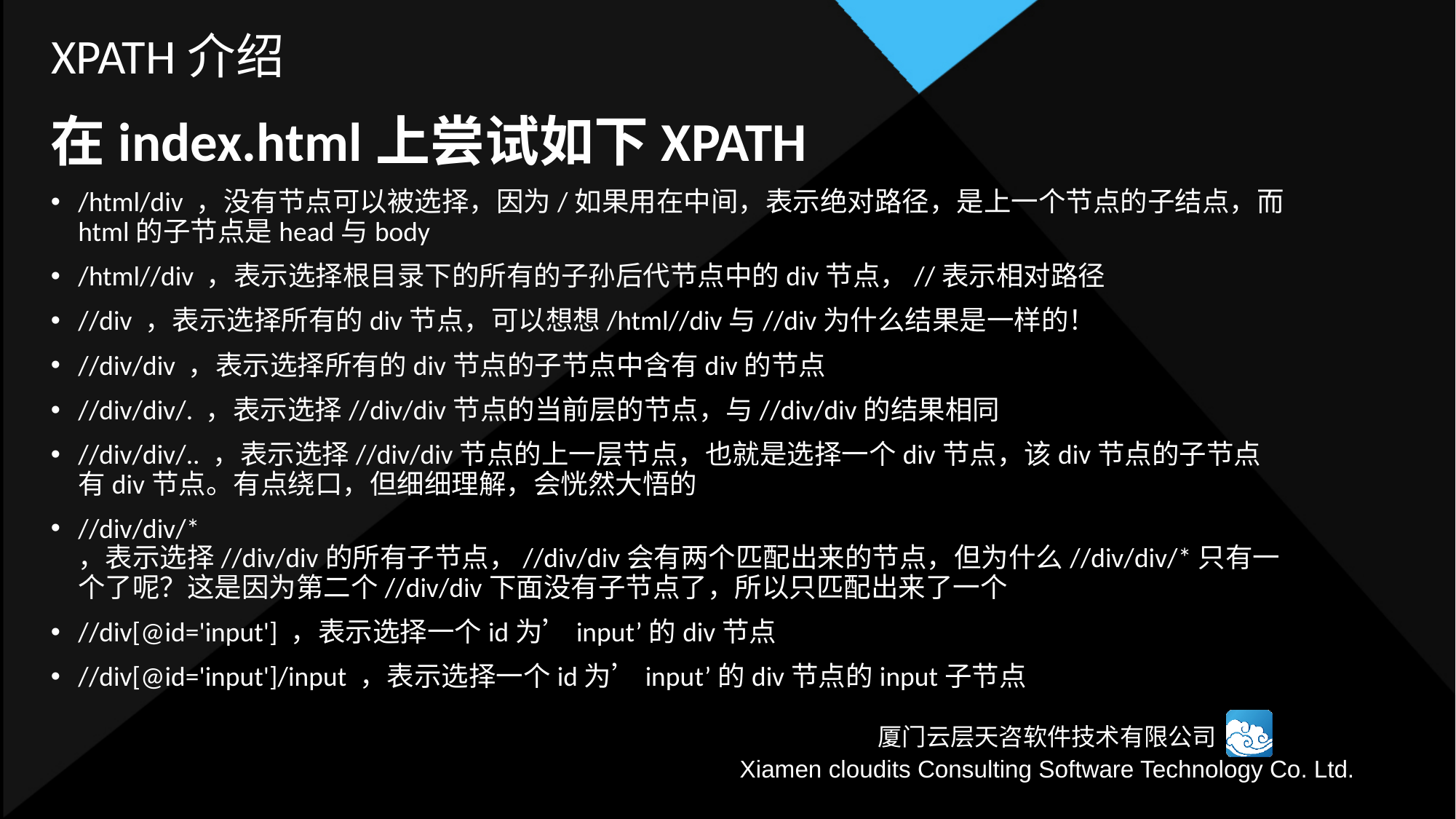

# XPATH介绍
在index.html上尝试如下XPATH
/html/div ，没有节点可以被选择，因为/如果用在中间，表示绝对路径，是上一个节点的子结点，而html的子节点是head与body
/html//div ，表示选择根目录下的所有的子孙后代节点中的div节点，//表示相对路径
//div ，表示选择所有的div节点，可以想想/html//div与//div为什么结果是一样的！
//div/div ，表示选择所有的div节点的子节点中含有div的节点
//div/div/. ，表示选择//div/div节点的当前层的节点，与//div/div的结果相同
//div/div/.. ，表示选择//div/div节点的上一层节点，也就是选择一个div节点，该div节点的子节点有div节点。有点绕口，但细细理解，会恍然大悟的
//div/div/* ，表示选择//div/div的所有子节点，//div/div会有两个匹配出来的节点，但为什么//div/div/*只有一个了呢？这是因为第二个//div/div下面没有子节点了，所以只匹配出来了一个
//div[@id='input'] ，表示选择一个id为’input’的div节点
//div[@id='input']/input ，表示选择一个id为’input’的div节点的input子节点